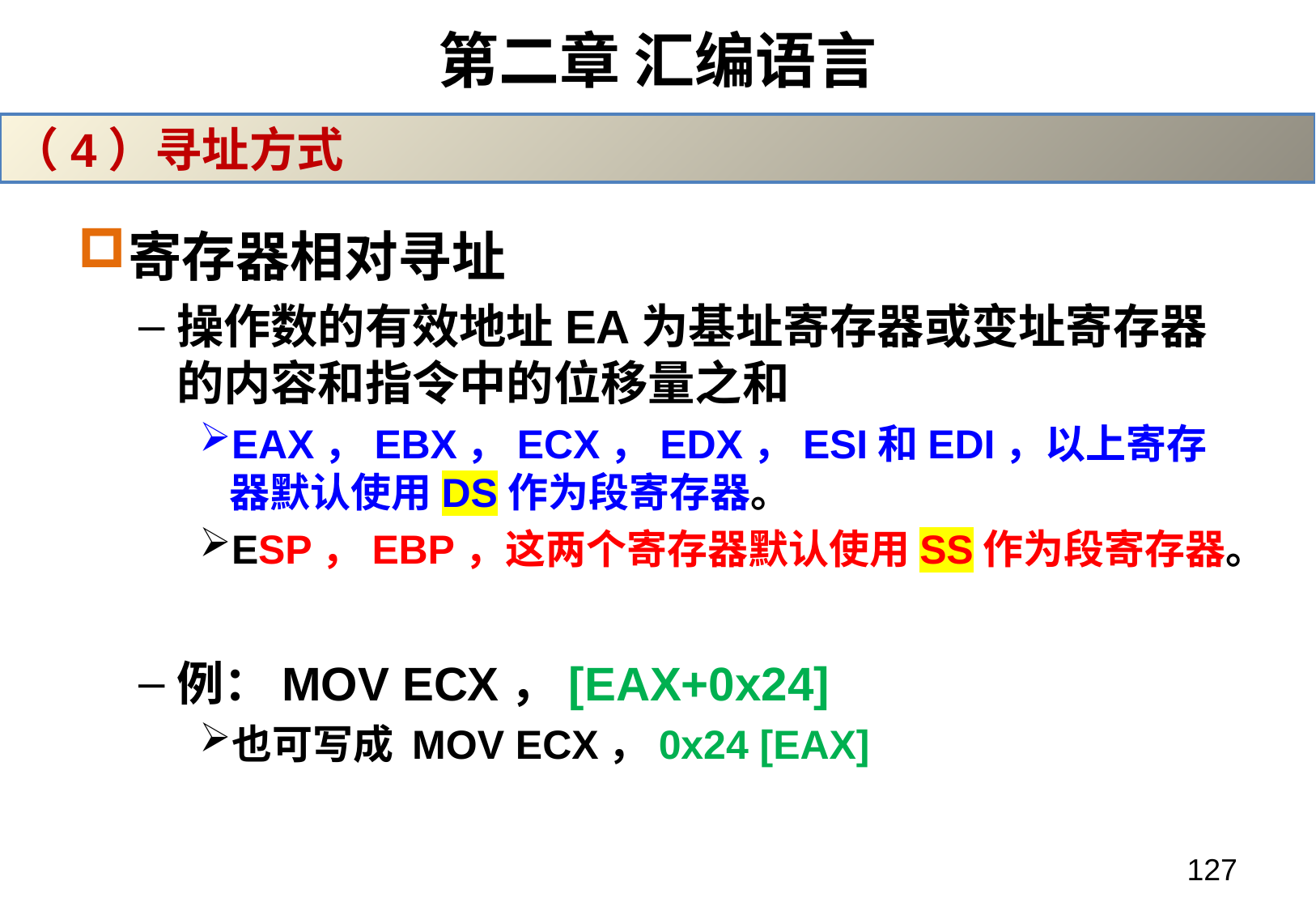

# 第二章 汇编语言
（4）寻址方式
寄存器相对寻址
操作数的有效地址EA为基址寄存器或变址寄存器的内容和指令中的位移量之和
EAX，EBX，ECX，EDX，ESI和EDI，以上寄存器默认使用DS作为段寄存器。
ESP，EBP，这两个寄存器默认使用SS作为段寄存器。

例：MOV ECX，[EAX+0x24]
也可写成 MOV ECX，0x24 [EAX]
127